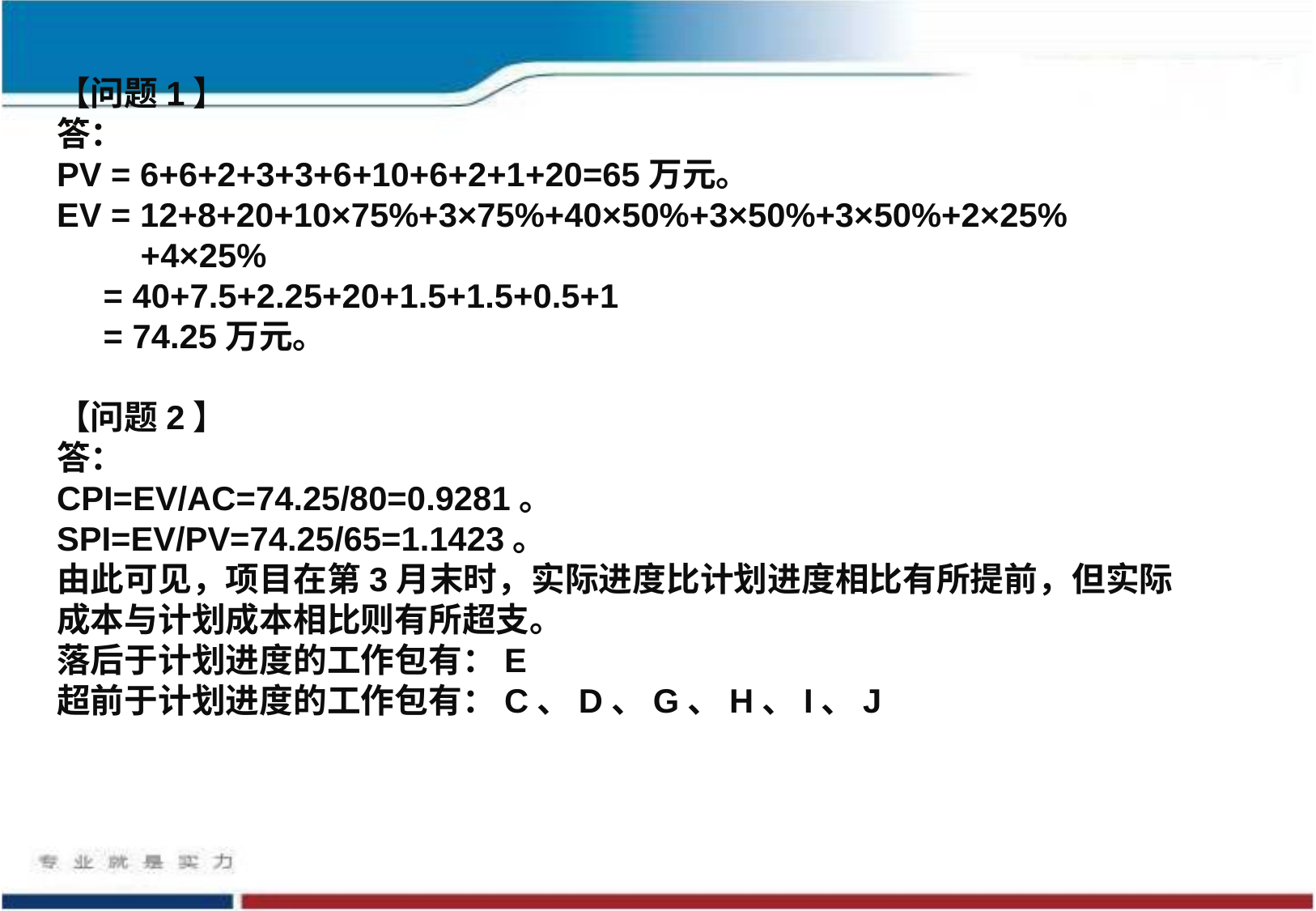

【问题1】
答：
PV = 6+6+2+3+3+6+10+6+2+1+20=65万元。
EV = 12+8+20+10×75%+3×75%+40×50%+3×50%+3×50%+2×25%
         +4×25%
     = 40+7.5+2.25+20+1.5+1.5+0.5+1
     = 74.25万元。

【问题2】
答：
CPI=EV/AC=74.25/80=0.9281。
SPI=EV/PV=74.25/65=1.1423。
由此可见，项目在第3月末时，实际进度比计划进度相比有所提前，但实际成本与计划成本相比则有所超支。
落后于计划进度的工作包有：E
超前于计划进度的工作包有：C、D、G、H、I、J